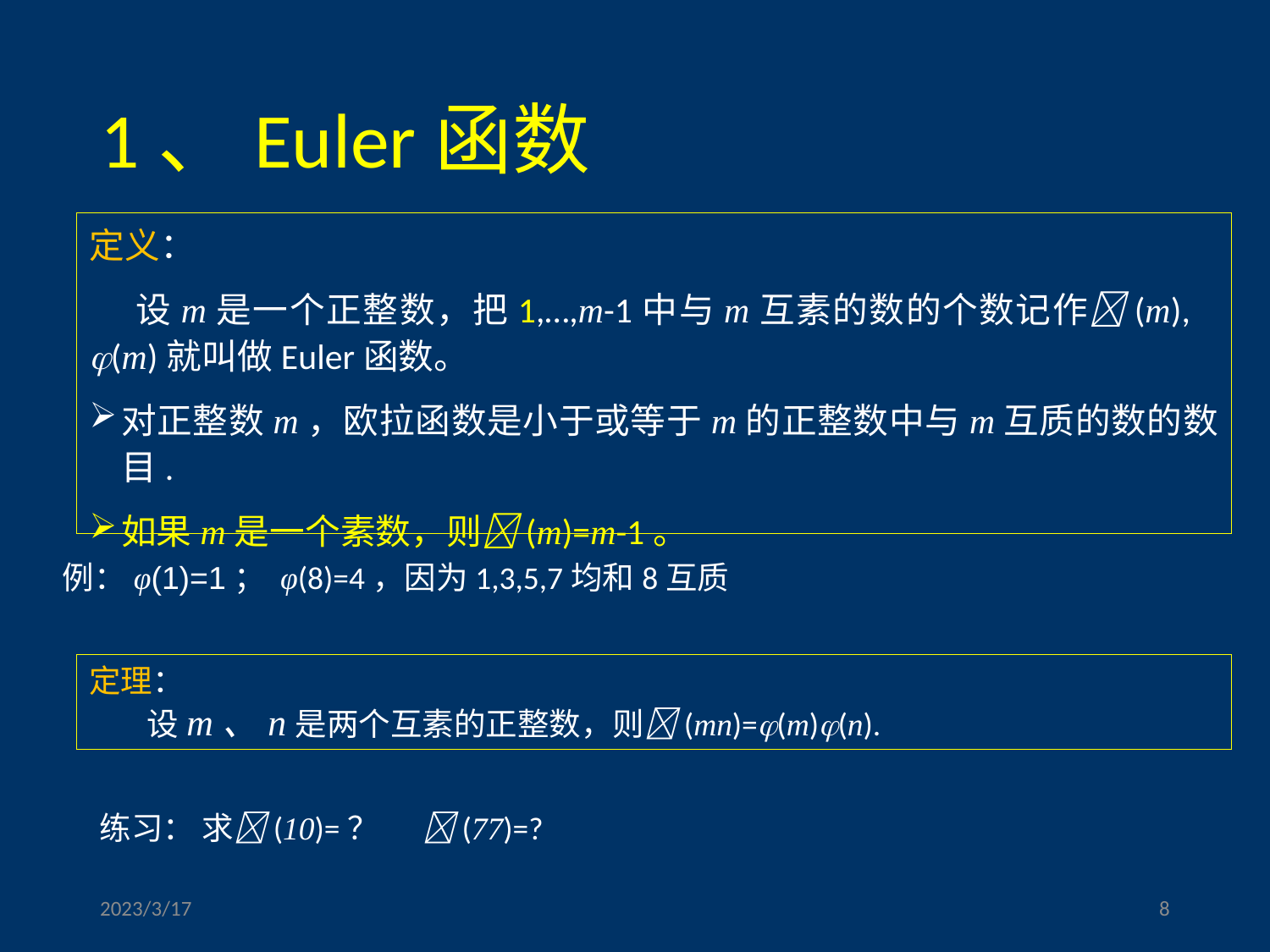

# 1、Euler函数
定义：
    设m是一个正整数，把1,…,m-1中与m互素的数的个数记作ϕ(m),    ϕ(m)就叫做Euler函数。
对正整数m，欧拉函数是小于或等于m的正整数中与m互质的数的数目.
如果m是一个素数，则ϕ(m)=m-1。
例：φ(1)=1； φ(8)=4，因为1,3,5,7均和8互质
定理：
       设m、n是两个互素的正整数，则ϕ(mn)=ϕ(m)ϕ(n).
练习： 求ϕ(10)=？      ϕ(77)=?
2023/3/17
8